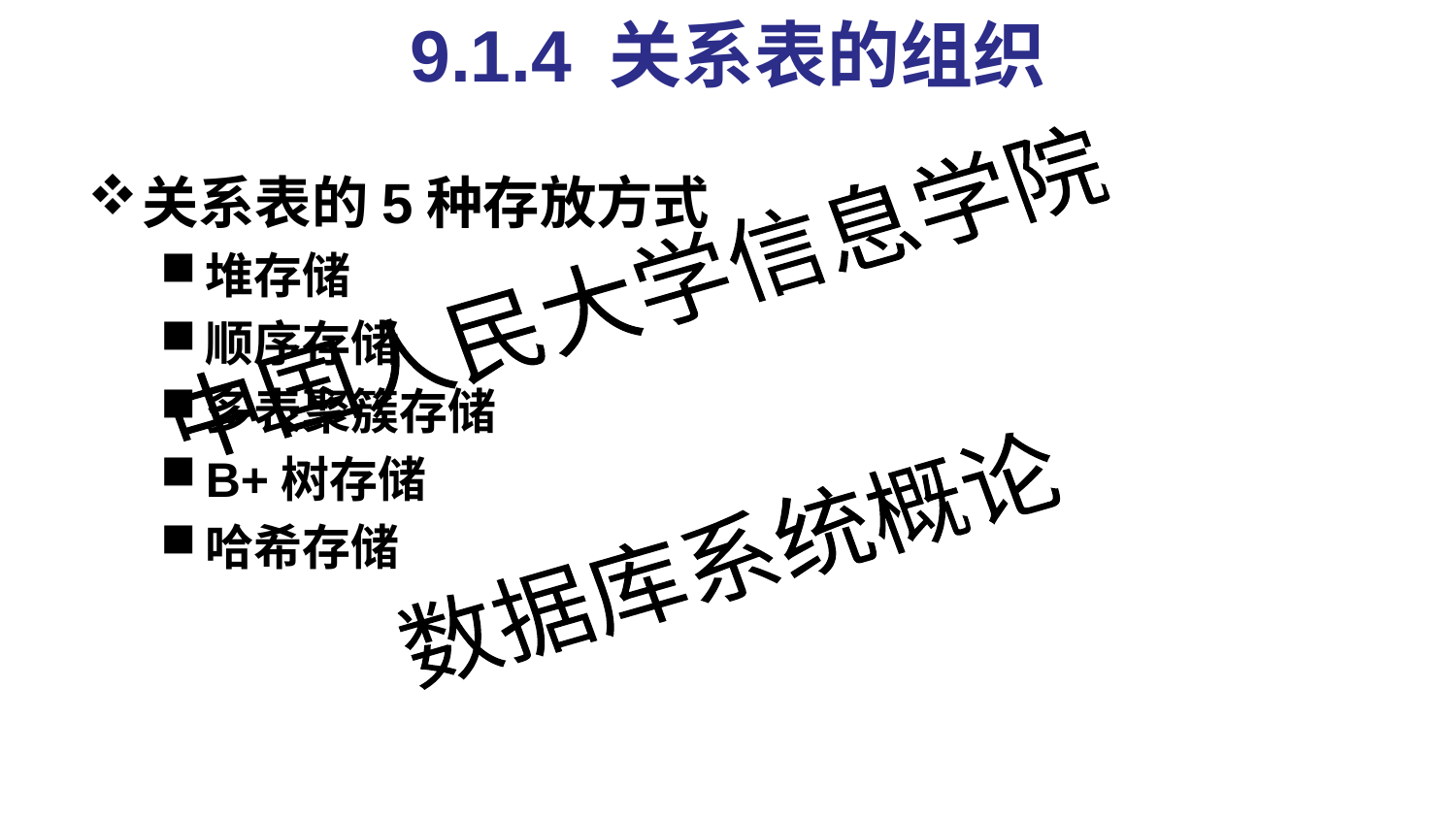

# 9.1.4 关系表的组织
46
关系表的5种存放方式
堆存储
顺序存储
多表聚簇存储
B+树存储
哈希存储